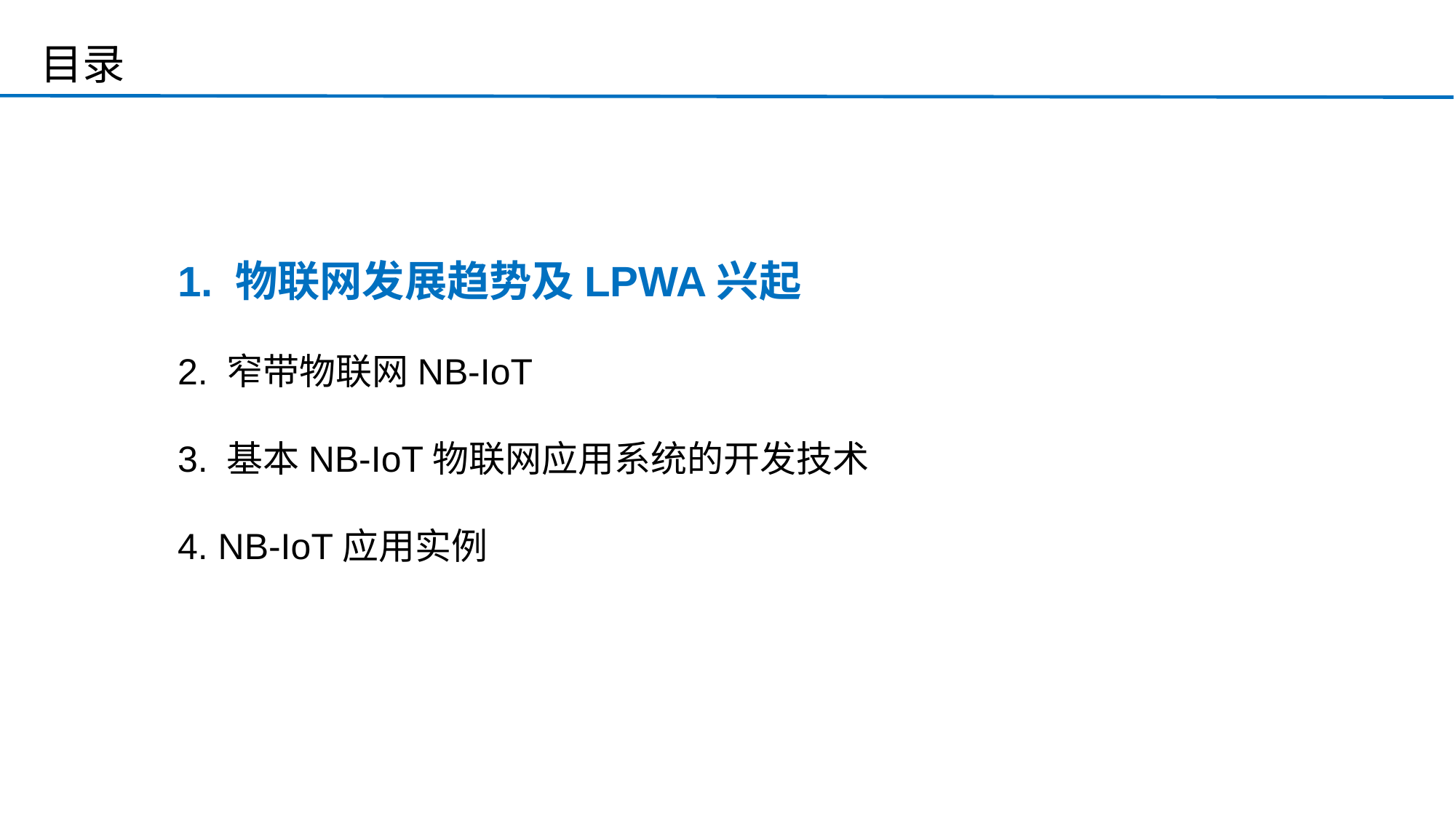

目录
# 1. 物联网发展趋势及LPWA兴起 2. 窄带物联网NB-IoT 3. 基本NB-IoT物联网应用系统的开发技术 4. NB-IoT应用实例